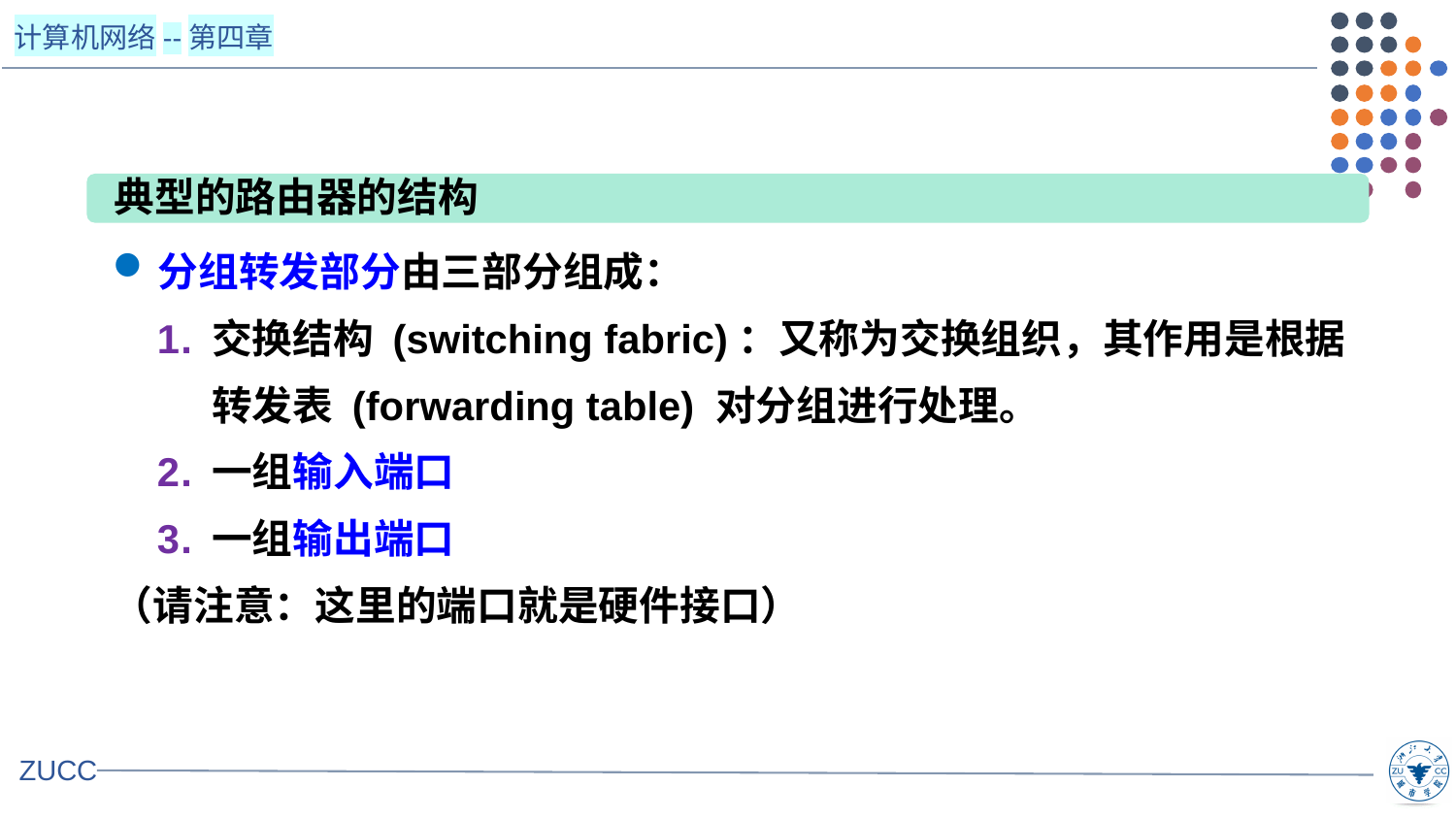

典型的路由器的结构

分组转发部分由三部分组成：
交换结构 (switching fabric)：又称为交换组织，其作用是根据转发表 (forwarding table) 对分组进行处理。
一组输入端口
一组输出端口
（请注意：这里的端口就是硬件接口）